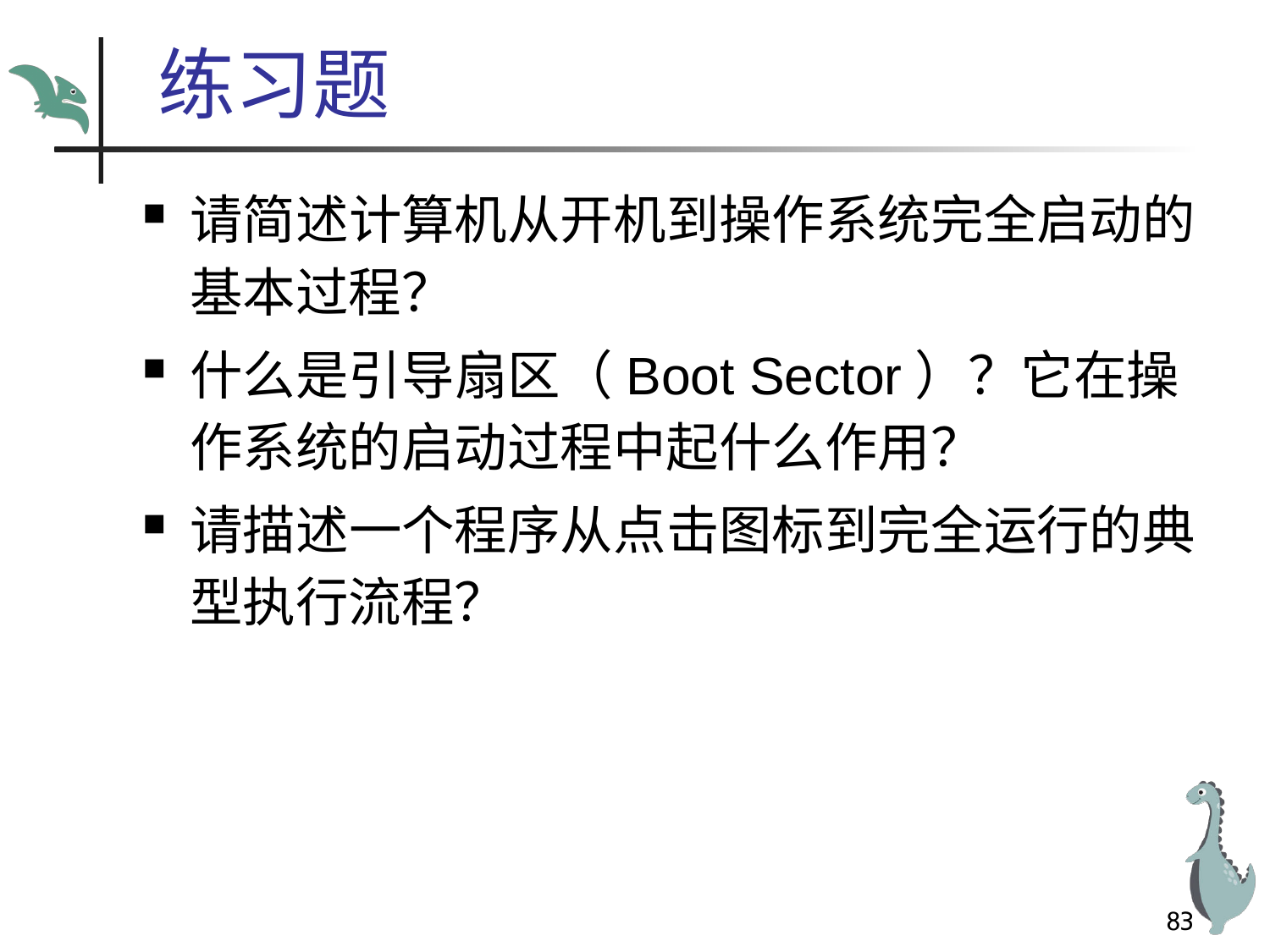

# 练习题
请简述计算机从开机到操作系统完全启动的基本过程？
什么是引导扇区（Boot Sector）？它在操作系统的启动过程中起什么作用？
请描述一个程序从点击图标到完全运行的典型执行流程？

83